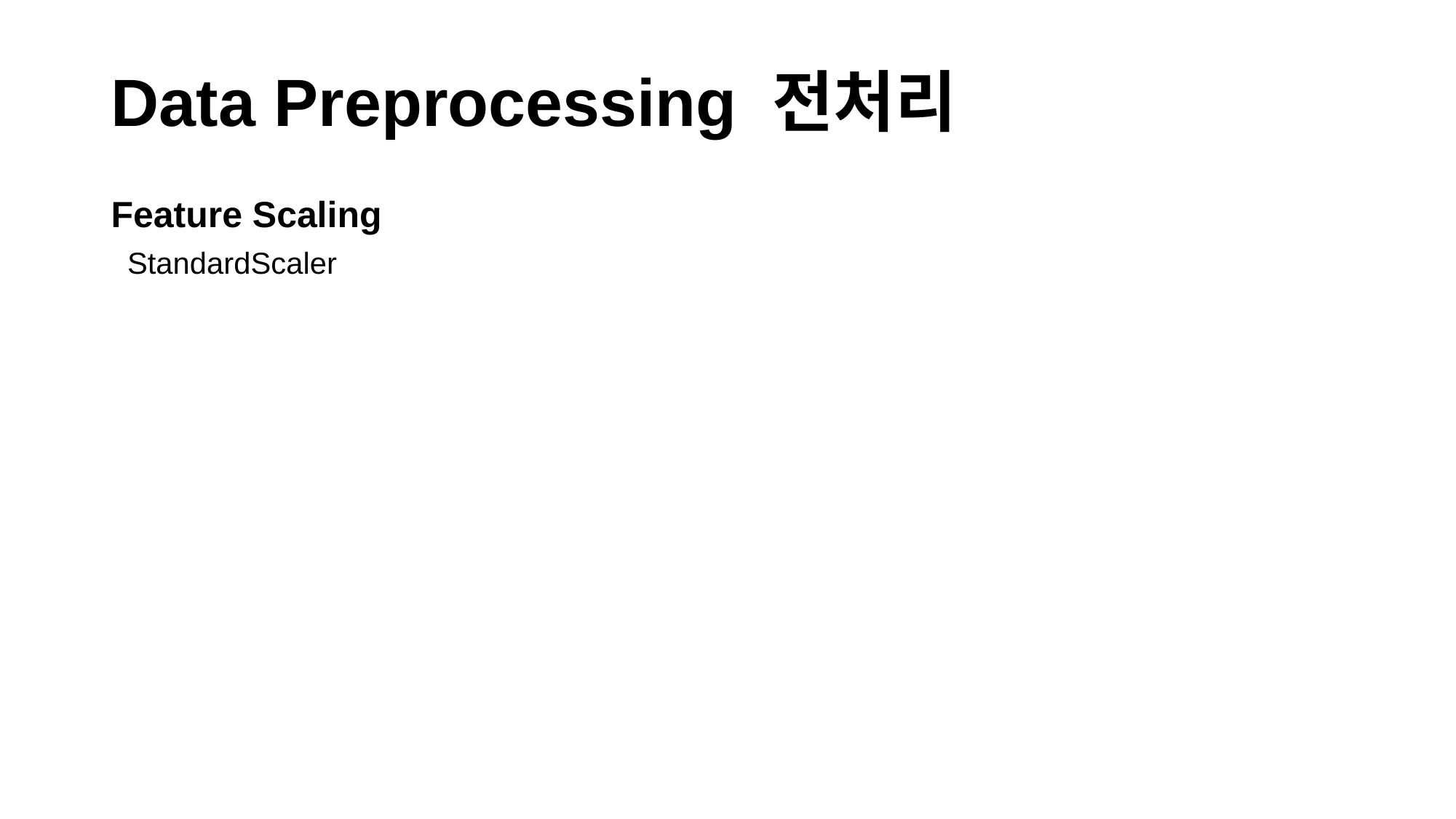

# Data Preprocessing 전처리
Feature Scaling
StandardScaler